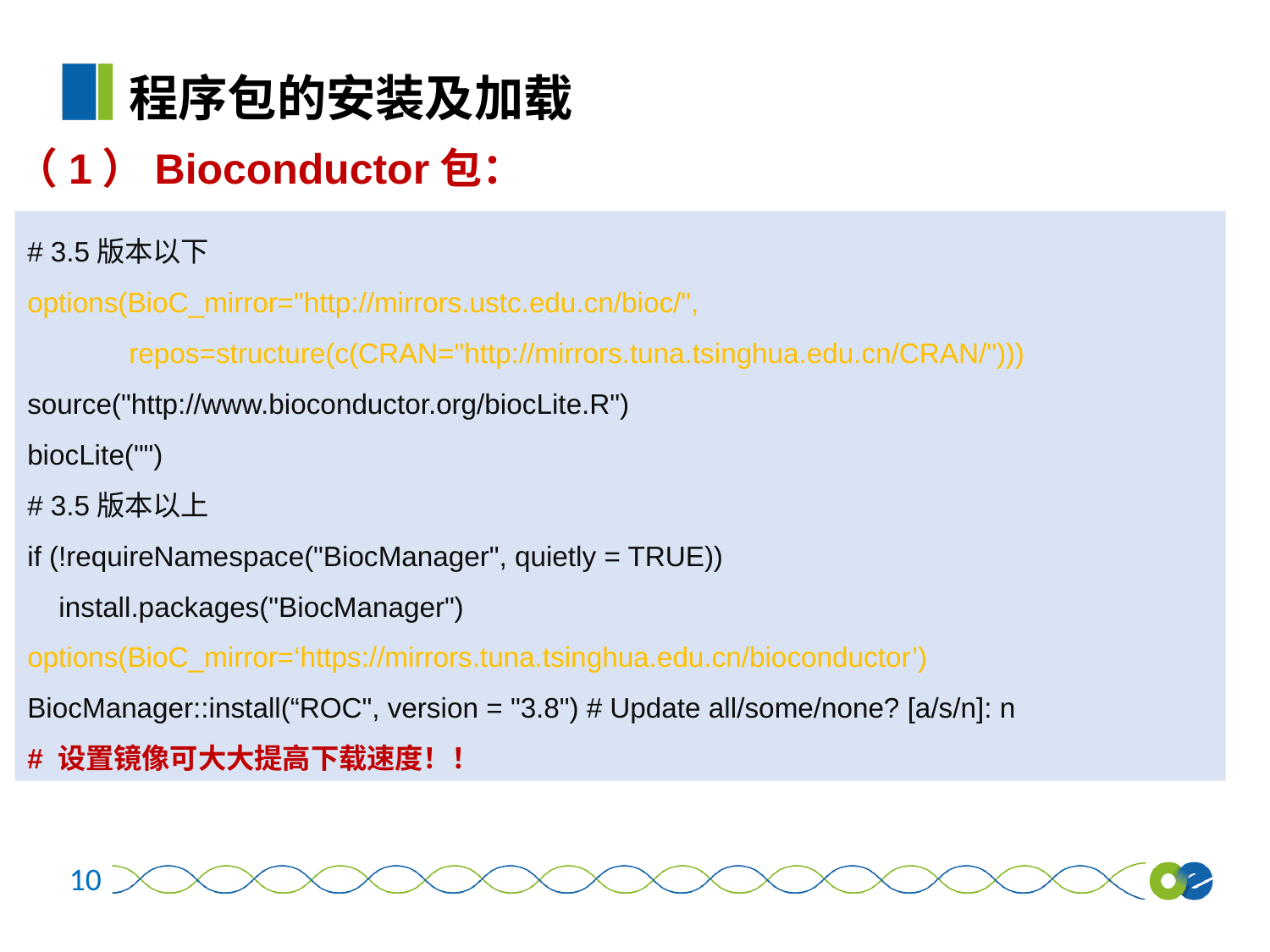

程序包的安装及加载
（1）Bioconductor包：

# 3.5版本以下
options(BioC_mirror="http://mirrors.ustc.edu.cn/bioc/",
             repos=structure(c(CRAN="http://mirrors.tuna.tsinghua.edu.cn/CRAN/")))
source("http://www.bioconductor.org/biocLite.R")
biocLite("")
# 3.5版本以上
if (!requireNamespace("BiocManager", quietly = TRUE))
    install.packages("BiocManager")
options(BioC_mirror=‘https://mirrors.tuna.tsinghua.edu.cn/bioconductor’)
BiocManager::install(“ROC", version = "3.8") # Update all/some/none? [a/s/n]: n
# 设置镜像可大大提高下载速度！！
10